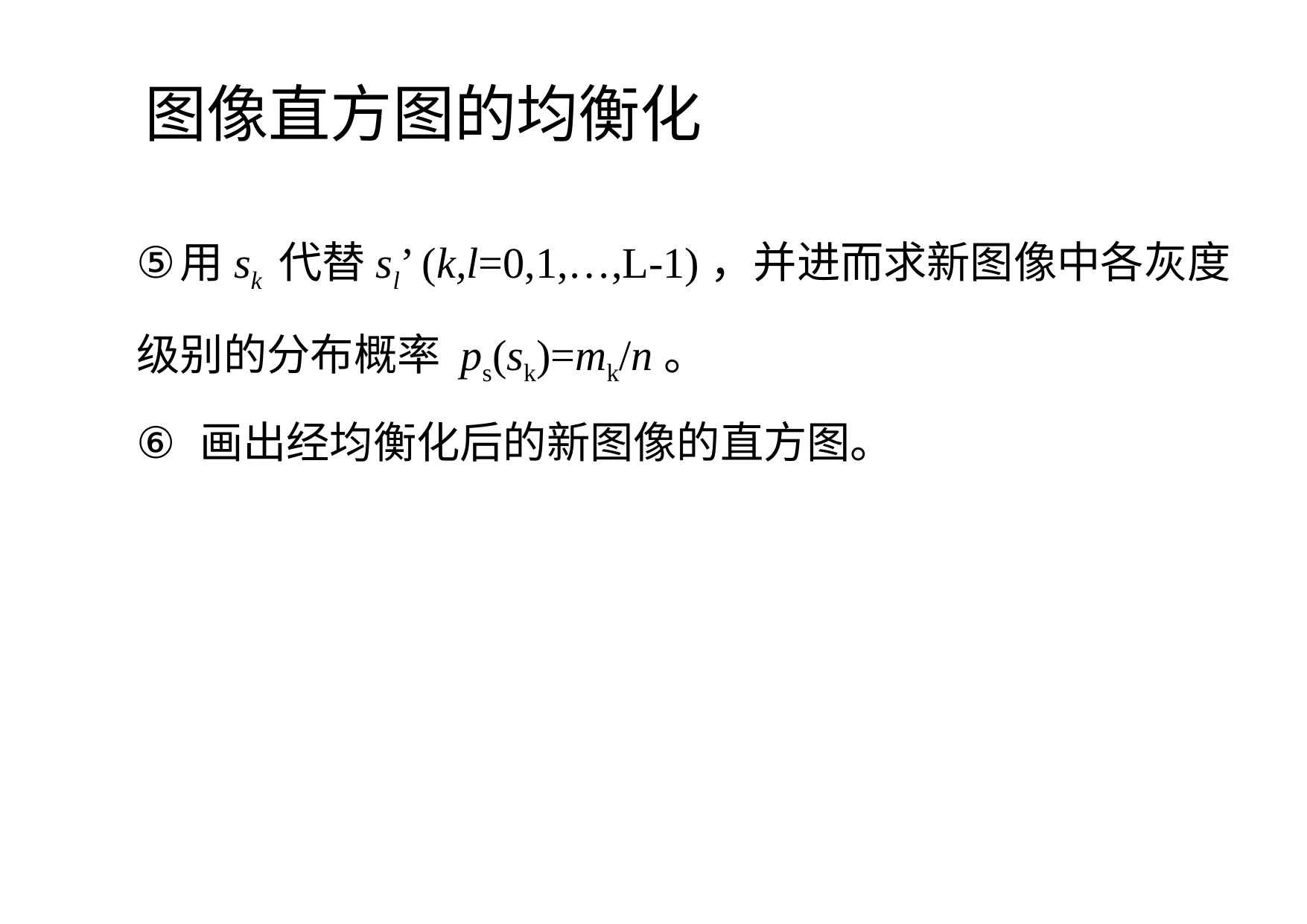

图像直方图的均衡化
用sk 代替sl’ (k,l=0,1,…,L-1)，并进而求新图像中各灰度级别的分布概率 ps(sk)=mk/n。
画出经均衡化后的新图像的直方图。